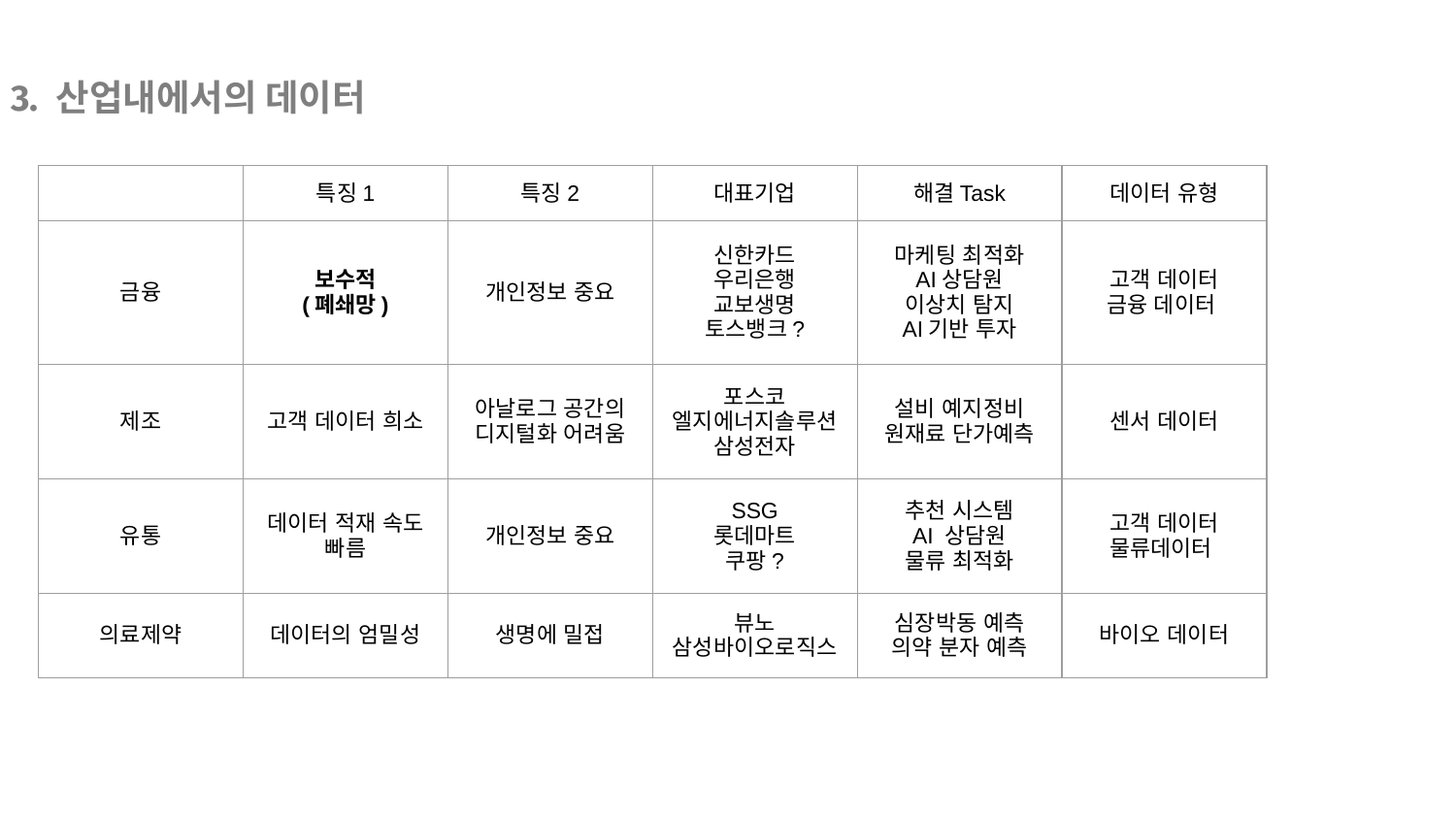

3. 산업내에서의 데이터
|  | 특징1 | 특징2 | 대표기업 | 해결Task | 데이터 유형 |
| --- | --- | --- | --- | --- | --- |
| 금융 | 보수적 (폐쇄망) | 개인정보 중요 | 신한카드 우리은행 교보생명 토스뱅크? | 마케팅 최적화 AI상담원 이상치 탐지 AI기반 투자 | 고객 데이터 금융 데이터 |
| 제조 | 고객 데이터 희소 | 아날로그 공간의 디지털화 어려움 | 포스코 엘지에너지솔루션 삼성전자 | 설비 예지정비 원재료 단가예측 | 센서 데이터 |
| 유통 | 데이터 적재 속도 빠름 | 개인정보 중요 | SSG 롯데마트 쿠팡? | 추천 시스템 AI 상담원 물류 최적화 | 고객 데이터 물류데이터 |
| 의료제약 | 데이터의 엄밀성 | 생명에 밀접 | 뷰노 삼성바이오로직스 | 심장박동 예측 의약 분자 예측 | 바이오 데이터 |